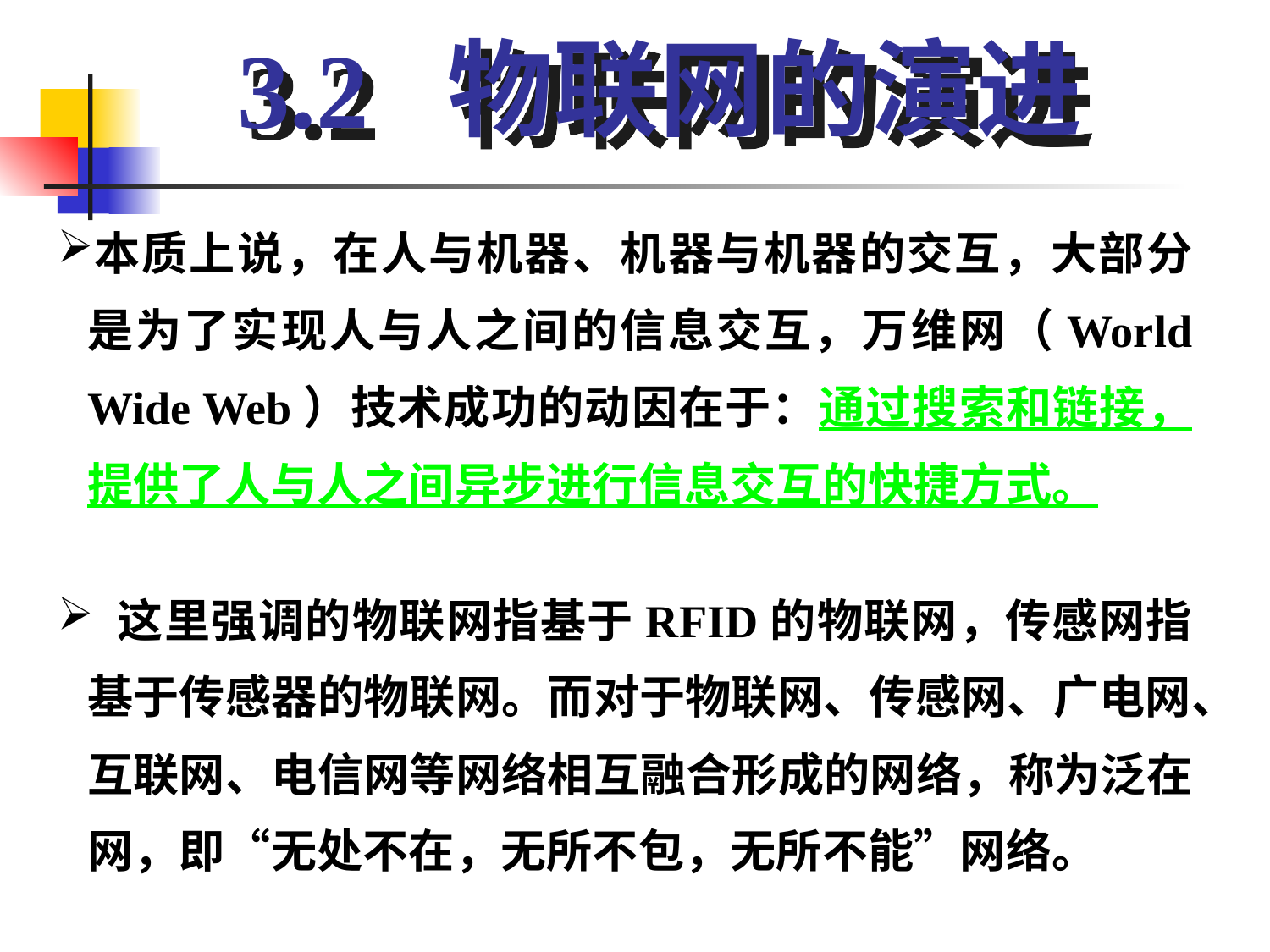

3.2  物联网的演进
本质上说，在人与机器、机器与机器的交互，大部分是为了实现人与人之间的信息交互，万维网（World Wide Web）技术成功的动因在于：通过搜索和链接，提供了人与人之间异步进行信息交互的快捷方式。

 这里强调的物联网指基于RFID的物联网，传感网指基于传感器的物联网。而对于物联网、传感网、广电网、互联网、电信网等网络相互融合形成的网络，称为泛在网，即“无处不在，无所不包，无所不能”网络。